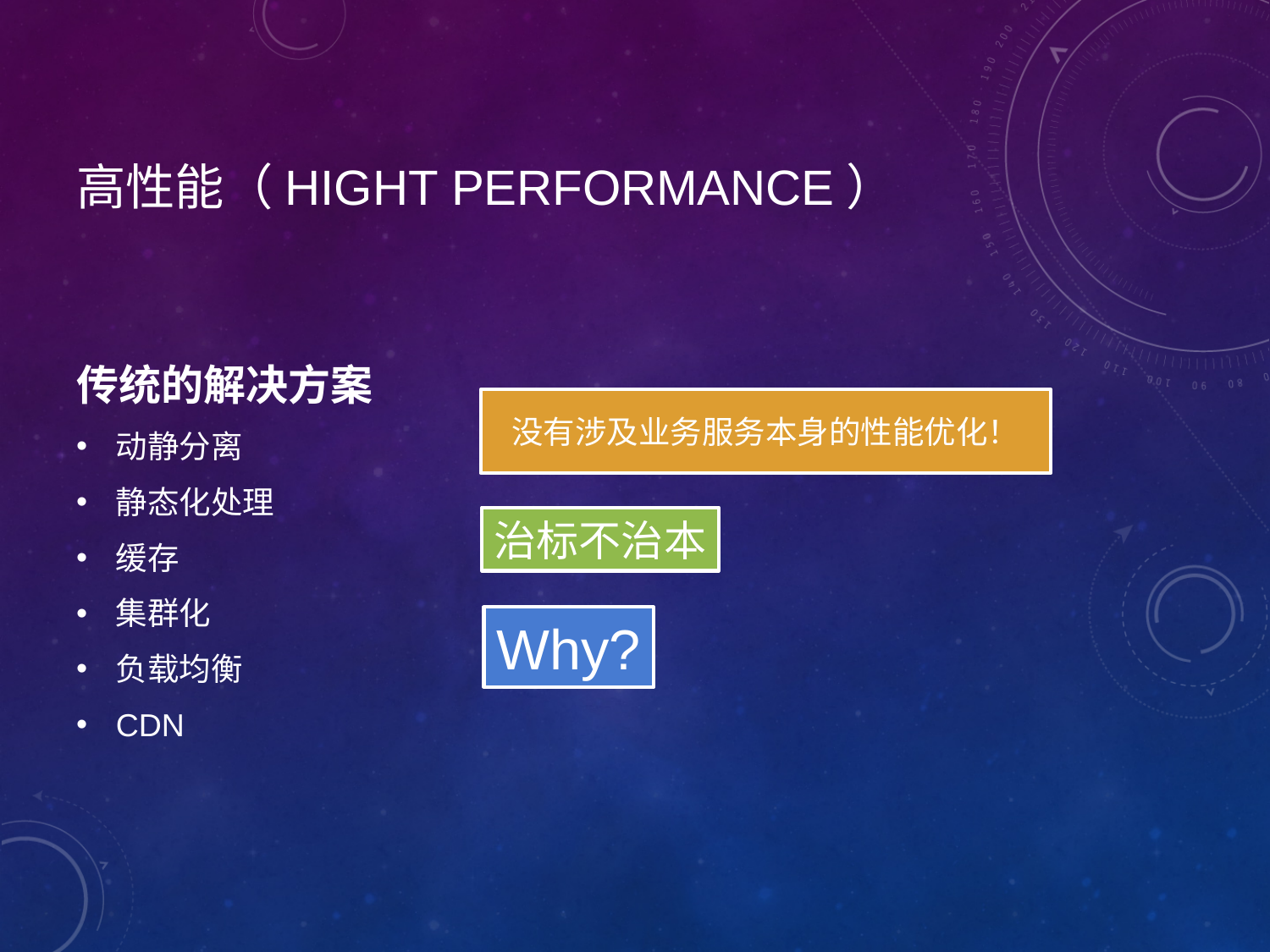

# 高性能（HIGHT performance）
传统的解决方案
动静分离
静态化处理
缓存
集群化
负载均衡
CDN
没有涉及业务服务本身的性能优化！
治标不治本
Why?